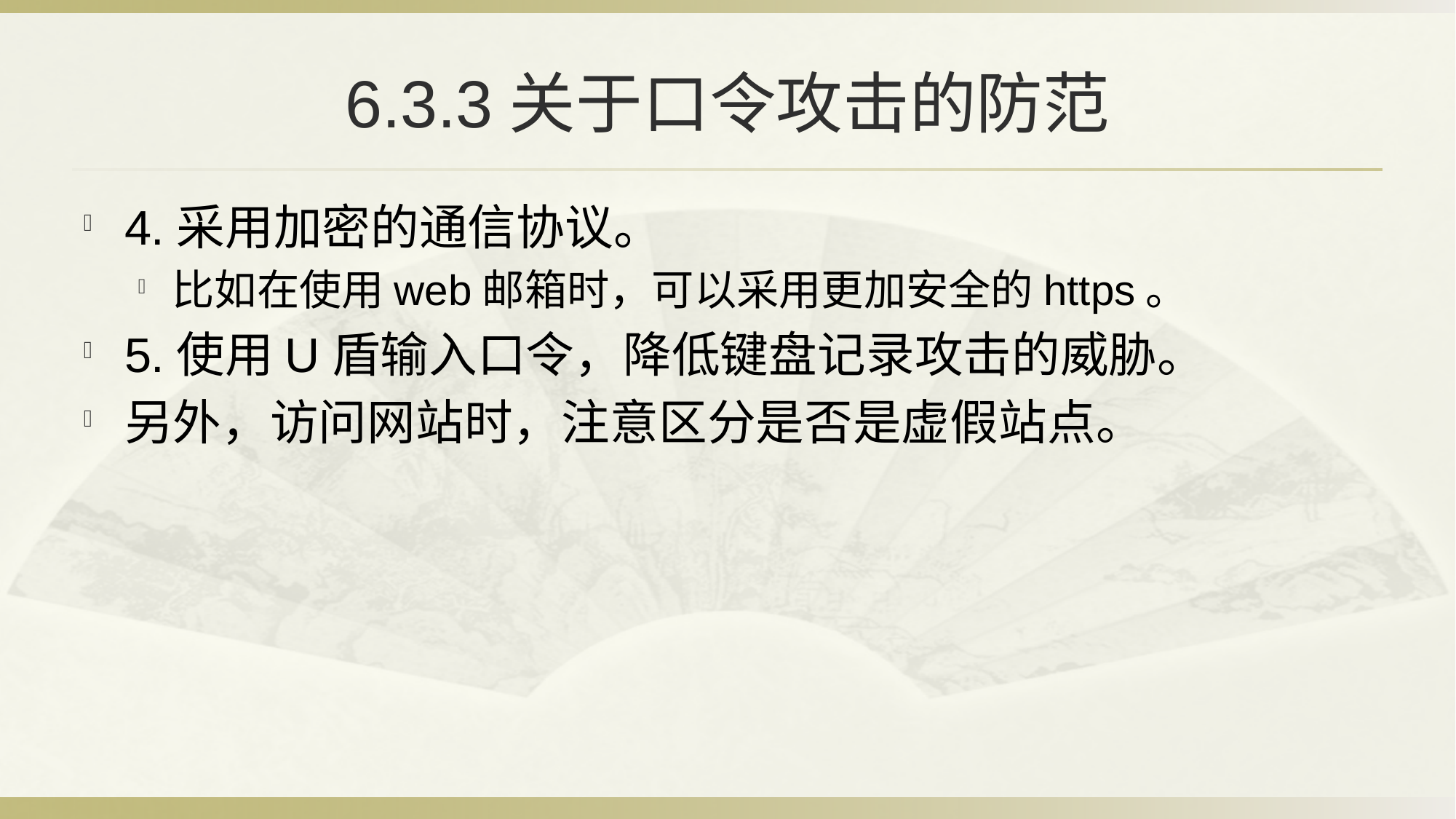

# 6.3.3关于口令攻击的防范
4.采用加密的通信协议。
比如在使用web邮箱时，可以采用更加安全的https。
5.使用U盾输入口令，降低键盘记录攻击的威胁。
另外，访问网站时，注意区分是否是虚假站点。